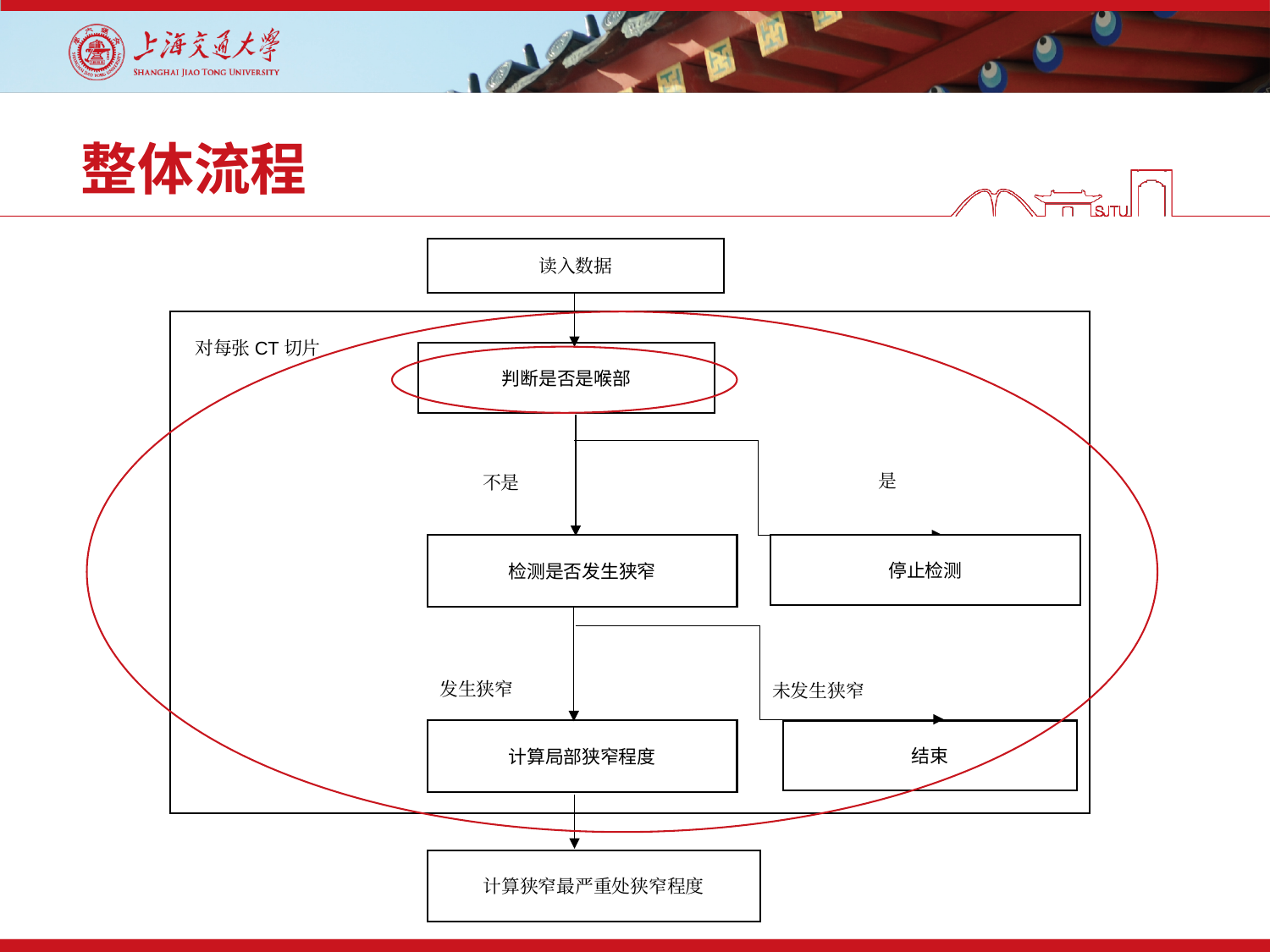

# 整体流程
读入数据

对每张CT切片
判断是否是喉部
是
不是
检测是否发生狭窄
停止检测
发生狭窄
未发生狭窄
计算局部狭窄程度
结束
计算狭窄最严重处狭窄程度